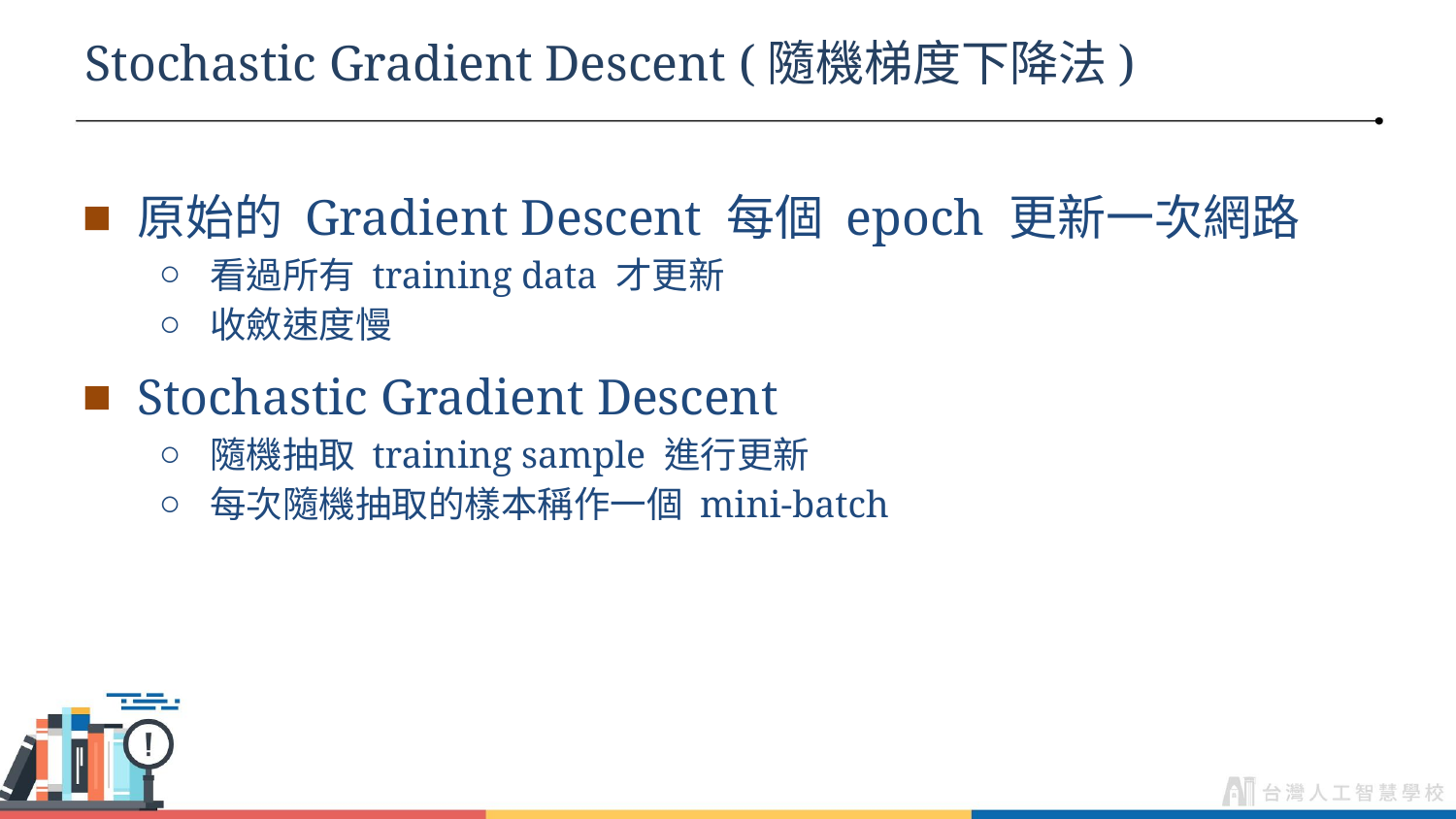

# Stochastic Gradient Descent (隨機梯度下降法)
原始的 Gradient Descent 每個 epoch 更新一次網路
看過所有 training data 才更新
收斂速度慢
Stochastic Gradient Descent
隨機抽取 training sample 進行更新
每次隨機抽取的樣本稱作一個 mini-batch